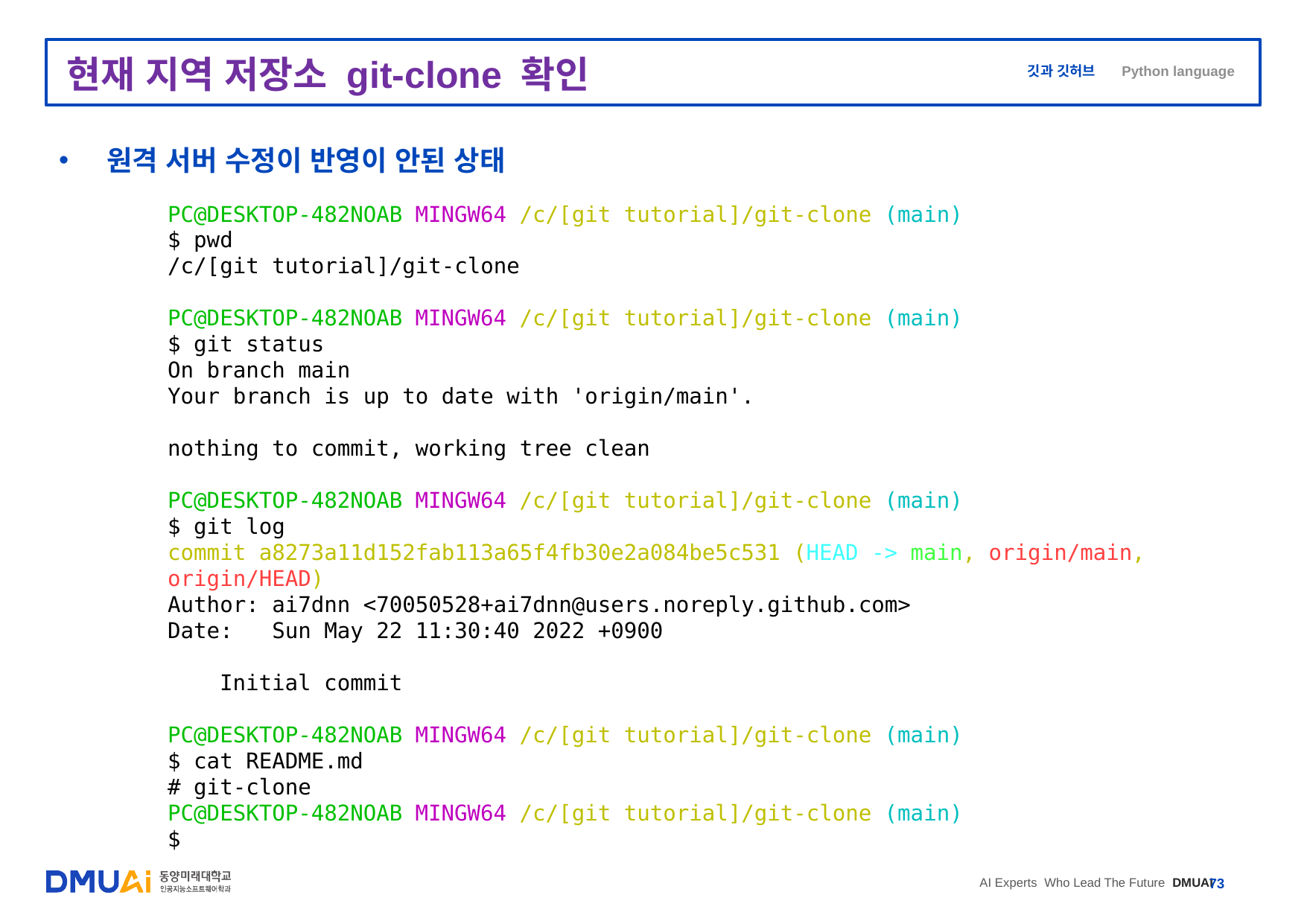

# 현재 지역 저장소 git-clone 확인
원격 서버 수정이 반영이 안된 상태

PC@DESKTOP-482NOAB MINGW64 /c/[git tutorial]/git-clone (main)
$ pwd
/c/[git tutorial]/git-clone

PC@DESKTOP-482NOAB MINGW64 /c/[git tutorial]/git-clone (main)
$ git status
On branch main
Your branch is up to date with 'origin/main'.

nothing to commit, working tree clean

PC@DESKTOP-482NOAB MINGW64 /c/[git tutorial]/git-clone (main)
$ git log
commit a8273a11d152fab113a65f4fb30e2a084be5c531 (HEAD -> main, origin/main, origin/HEAD)
Author: ai7dnn <70050528+ai7dnn@users.noreply.github.com>
Date:   Sun May 22 11:30:40 2022 +0900

    Initial commit

PC@DESKTOP-482NOAB MINGW64 /c/[git tutorial]/git-clone (main)
$ cat README.md
# git-clone
PC@DESKTOP-482NOAB MINGW64 /c/[git tutorial]/git-clone (main)
$